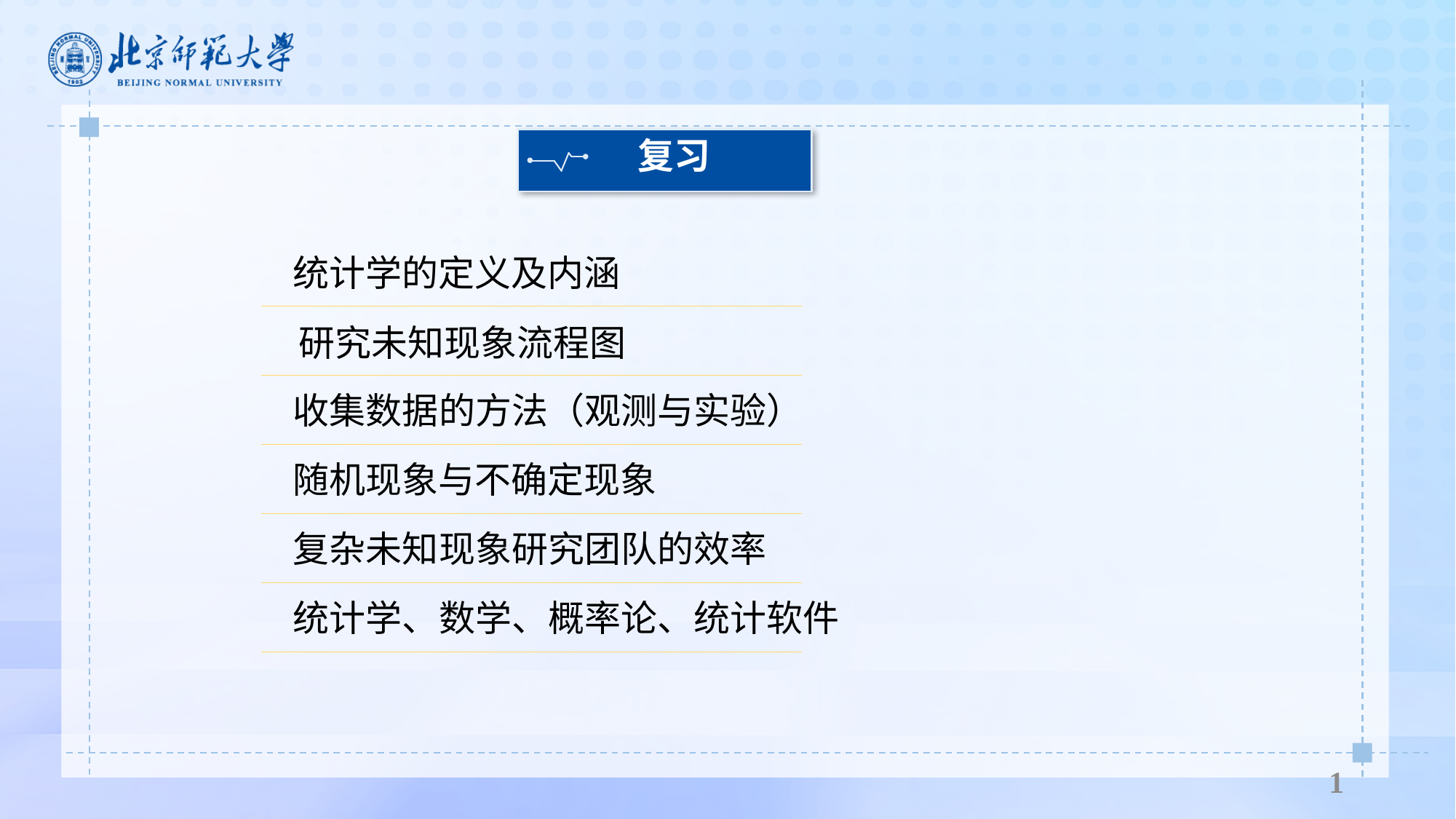

复习
统计学的定义及内涵
研究未知现象流程图
收集数据的方法（观测与实验）
随机现象与不确定现象
复杂未知现象研究团队的效率
统计学、数学、概率论、统计软件
1